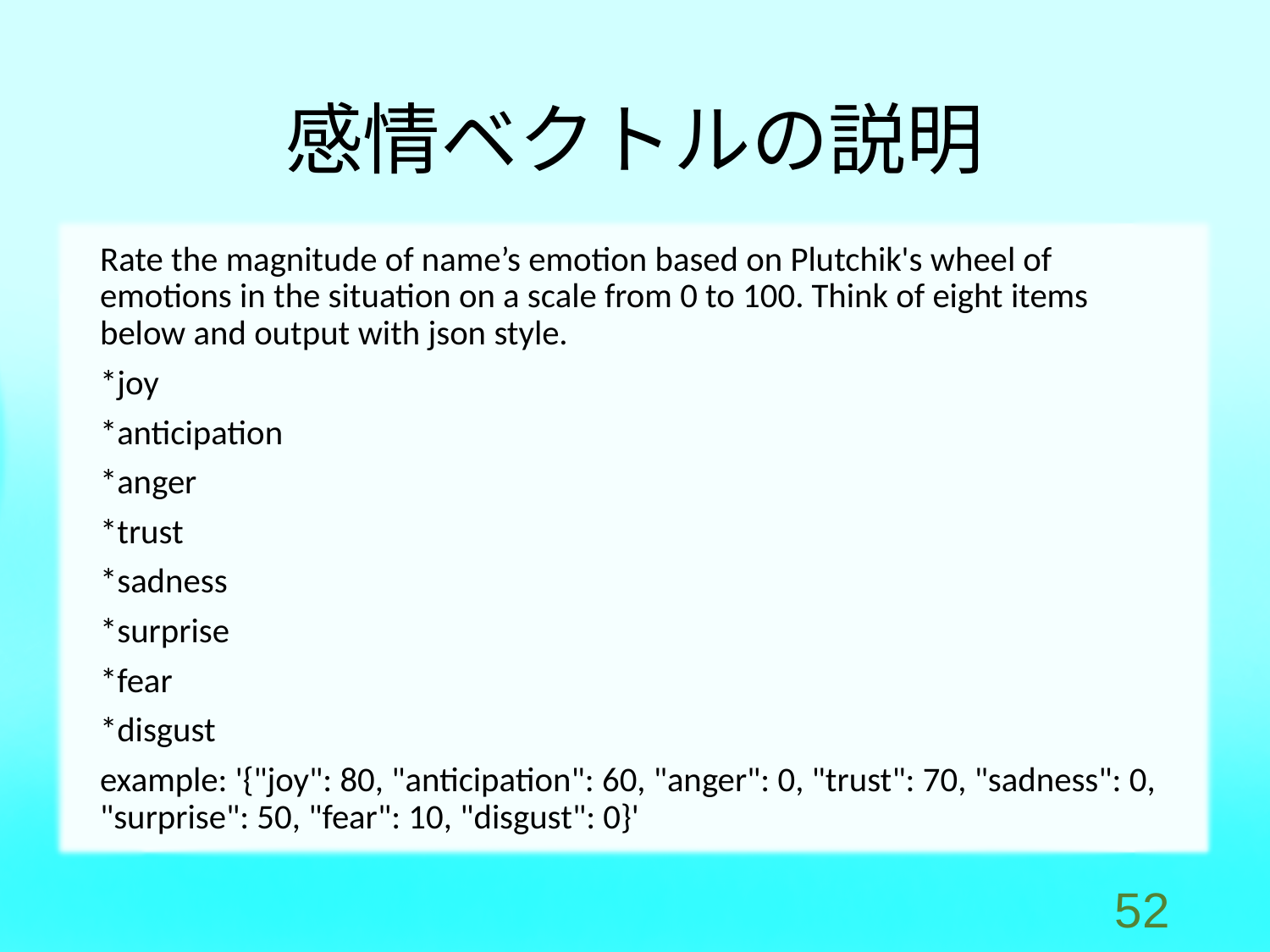

# 感情ベクトルの説明
Rate the magnitude of name’s emotion based on Plutchik's wheel of emotions in the situation on a scale from 0 to 100. Think of eight items below and output with json style.
*joy
*anticipation
*anger
*trust
*sadness
*surprise
*fear
*disgust
example: '{"joy": 80, "anticipation": 60, "anger": 0, "trust": 70, "sadness": 0, "surprise": 50, "fear": 10, "disgust": 0}'
52